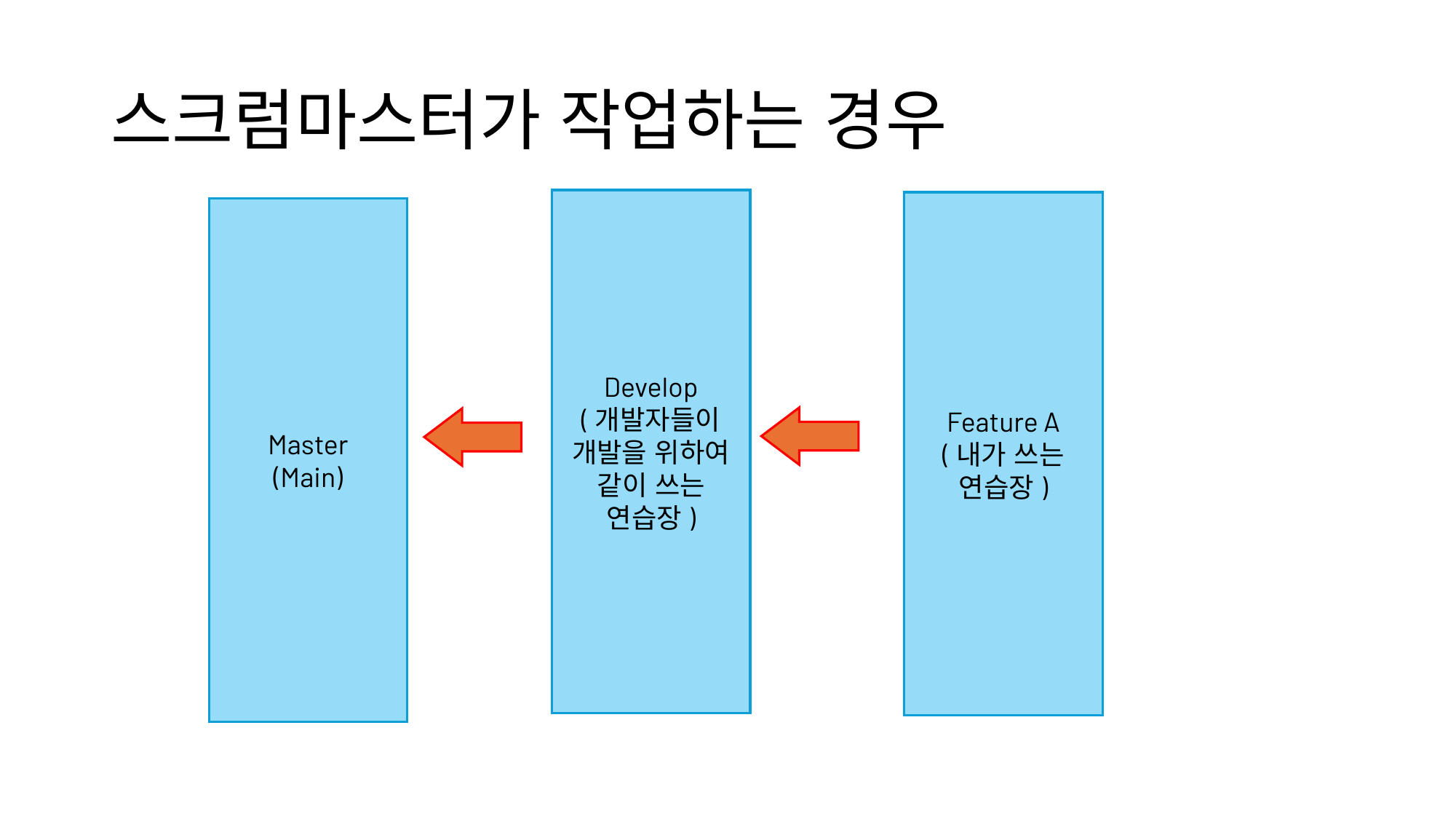

# 스크럼마스터가 작업하는 경우
Develop
(개발자들이 개발을 위하여 같이 쓰는 연습장)
Feature A
(내가 쓰는 연습장)
Master
(Main)